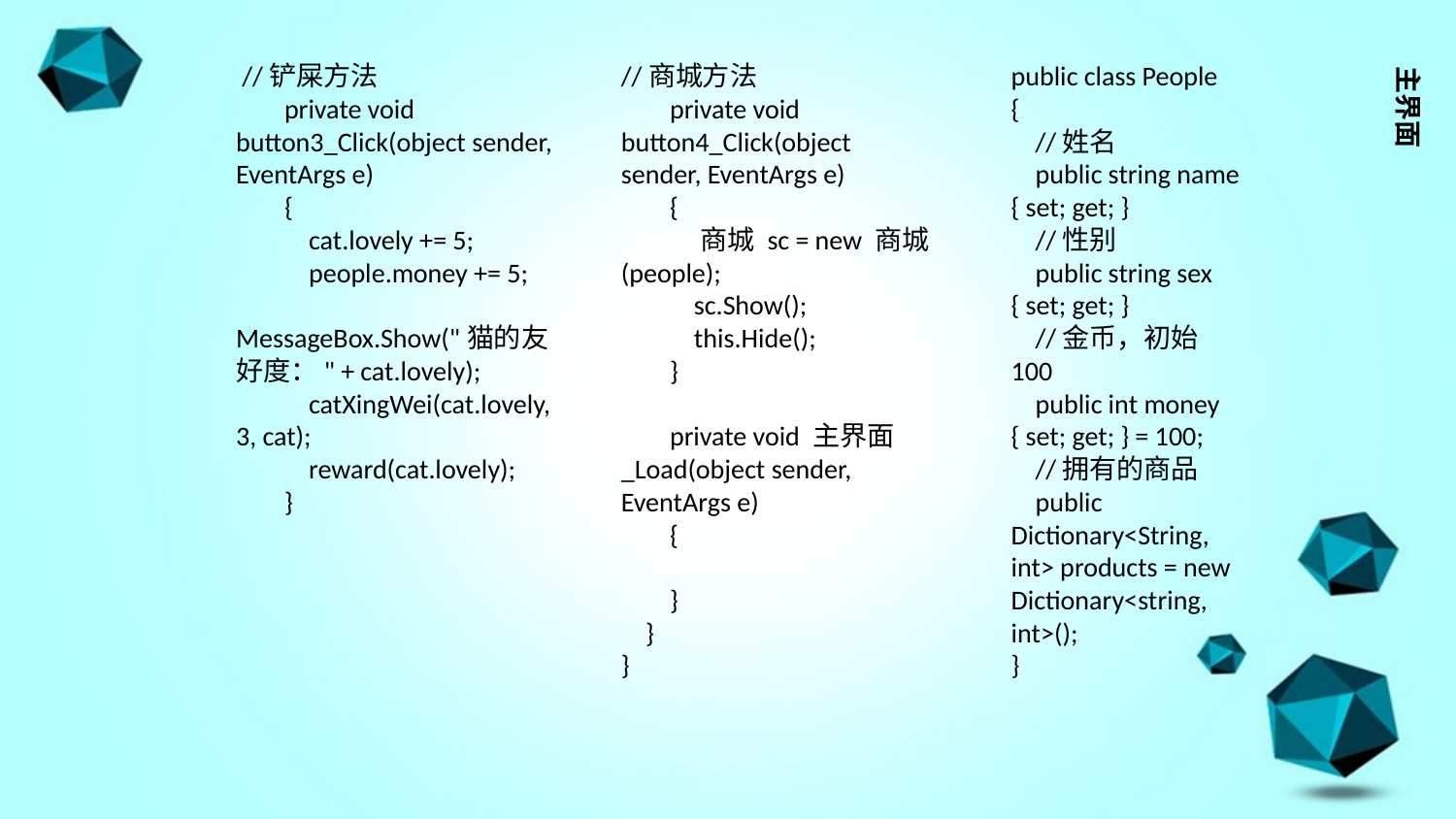

//铲屎方法
        private void button3_Click(object sender, EventArgs e)
        {
            cat.lovely += 5;
            people.money += 5;
            MessageBox.Show("猫的友好度：" + cat.lovely);
            catXingWei(cat.lovely, 3, cat);
            reward(cat.lovely);
        }
//商城方法
        private void button4_Click(object sender, EventArgs e)
        {
            商城 sc = new 商城(people);
            sc.Show();
            this.Hide();
        }

        private void 主界面_Load(object sender, EventArgs e)
        {

        }
    }
}
public class People
{
    //姓名
    public string name { set; get; }
    //性别
    public string sex { set; get; }
    //金币，初始100
    public int money { set; get; } = 100;
    //拥有的商品
    public Dictionary<String, int> products = new Dictionary<string, int>();
}
主界面